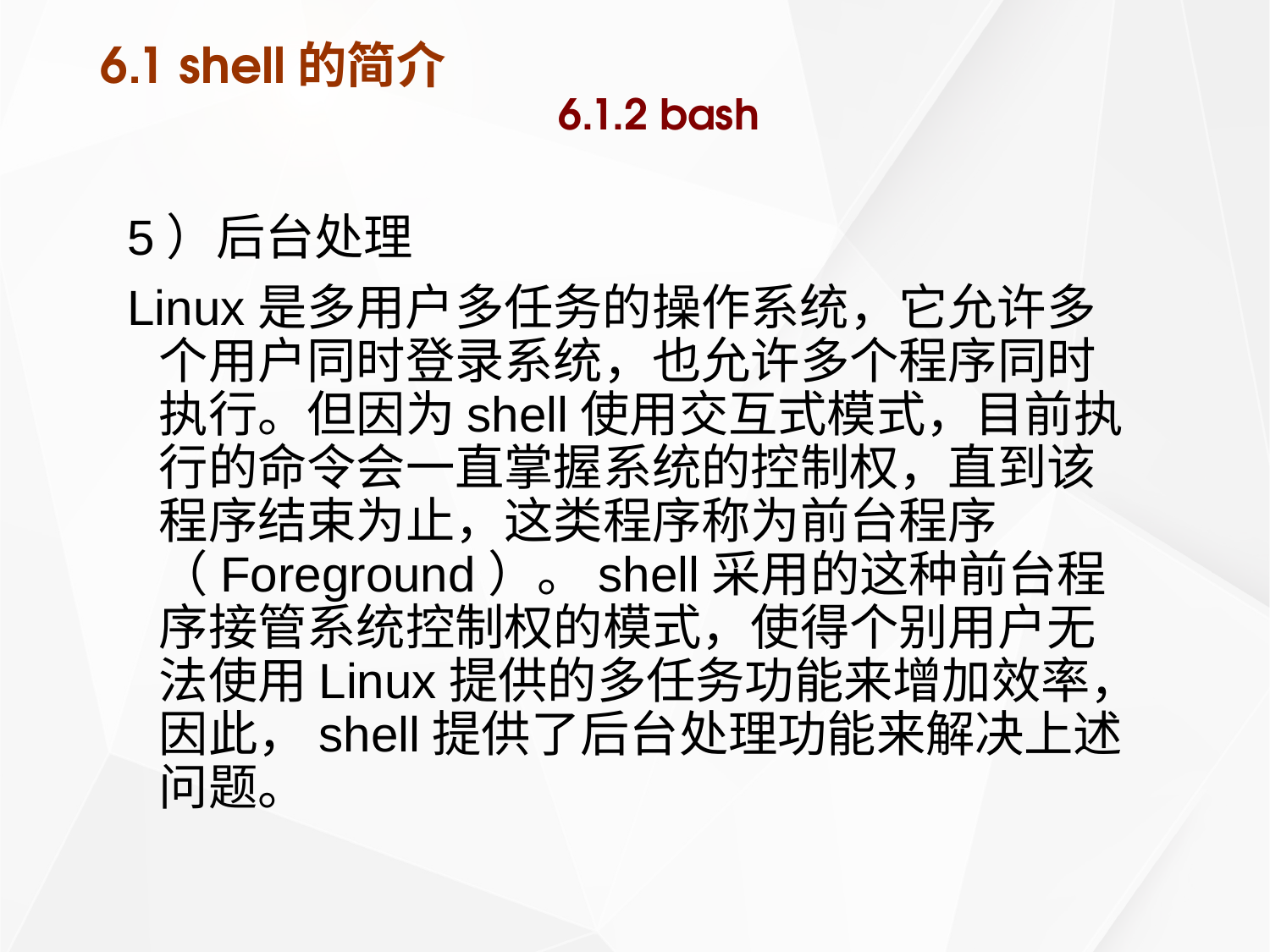

# 6.1 shell的简介 6.1.2 bash
5）后台处理
Linux是多用户多任务的操作系统，它允许多个用户同时登录系统，也允许多个程序同时执行。但因为shell使用交互式模式，目前执行的命令会一直掌握系统的控制权，直到该程序结束为止，这类程序称为前台程序（Foreground）。shell采用的这种前台程序接管系统控制权的模式，使得个别用户无法使用Linux提供的多任务功能来增加效率，因此，shell提供了后台处理功能来解决上述问题。